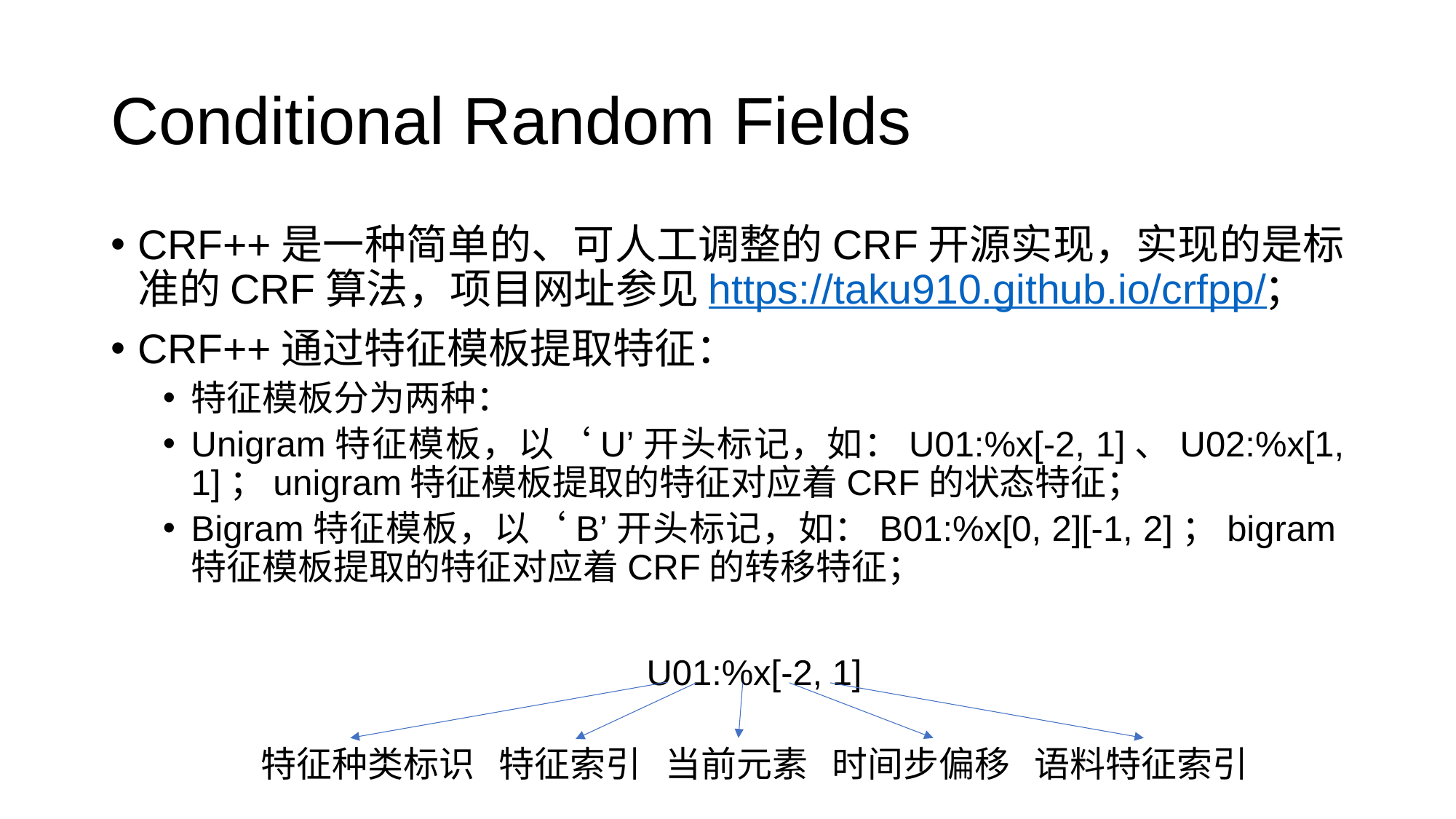

# Conditional Random Fields
CRF++是一种简单的、可人工调整的CRF开源实现，实现的是标准的CRF算法，项目网址参见https://taku910.github.io/crfpp/；
CRF++通过特征模板提取特征：
特征模板分为两种：
Unigram特征模板，以‘U’开头标记，如：U01:%x[-2, 1]、U02:%x[1, 1]；unigram特征模板提取的特征对应着CRF的状态特征；
Bigram特征模板，以‘B’开头标记，如：B01:%x[0, 2][-1, 2]；bigram特征模板提取的特征对应着CRF的转移特征；

U01:%x[-2, 1]

特征种类标识   特征索引   当前元素   时间步偏移   语料特征索引